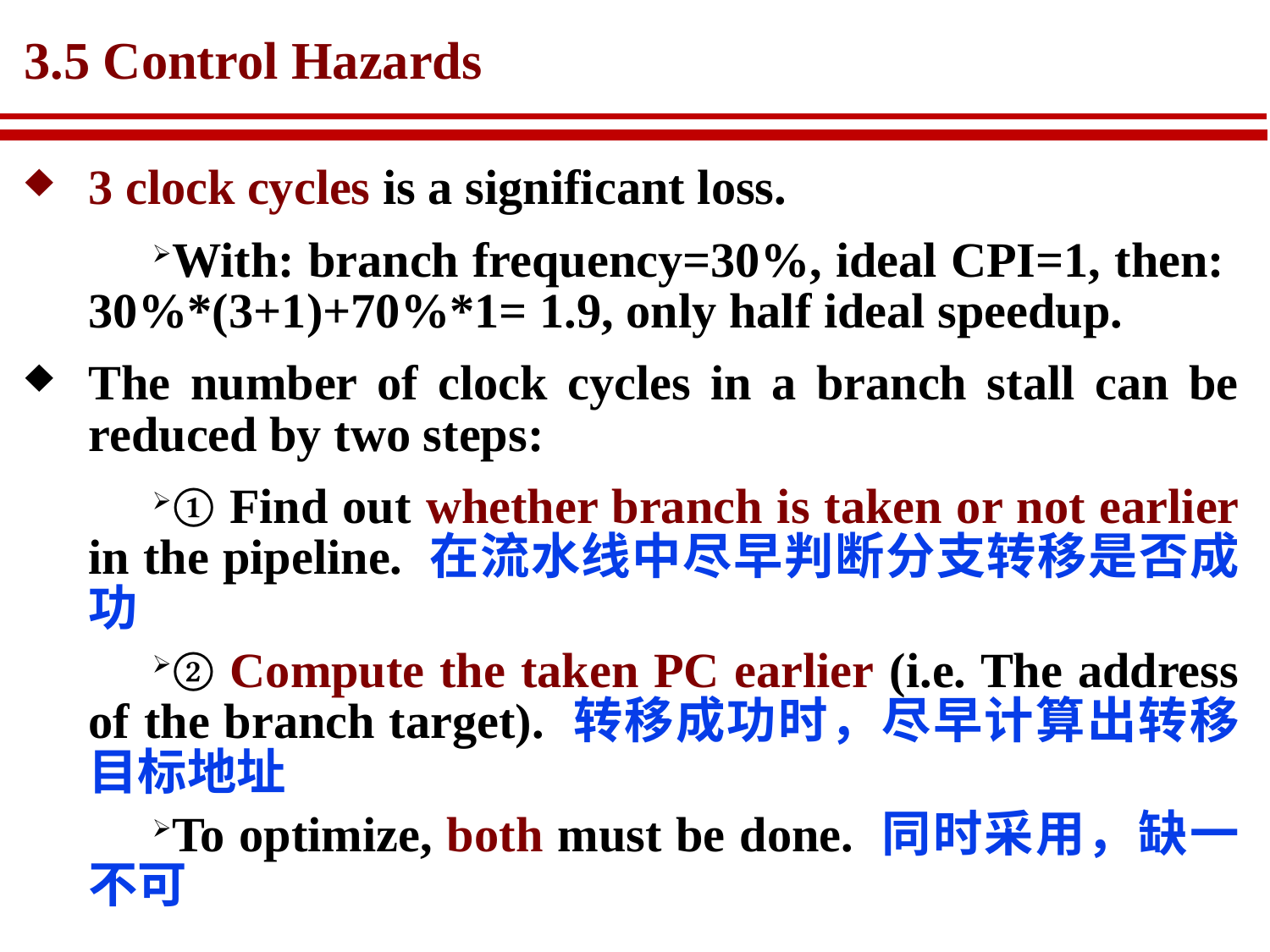

# 3.5 Control Hazards
3 clock cycles is a significant loss.
With: branch frequency=30%, ideal CPI=1, then:  30%*(3+1)+70%*1= 1.9, only half ideal speedup.
The number of clock cycles in a branch stall can be reduced by two steps:
① Find out whether branch is taken or not earlier in the pipeline. 在流水线中尽早判断分支转移是否成功
② Compute the taken PC earlier (i.e. The address of the branch target). 转移成功时，尽早计算出转移目标地址
To optimize, both must be done. 同时采用，缺一不可